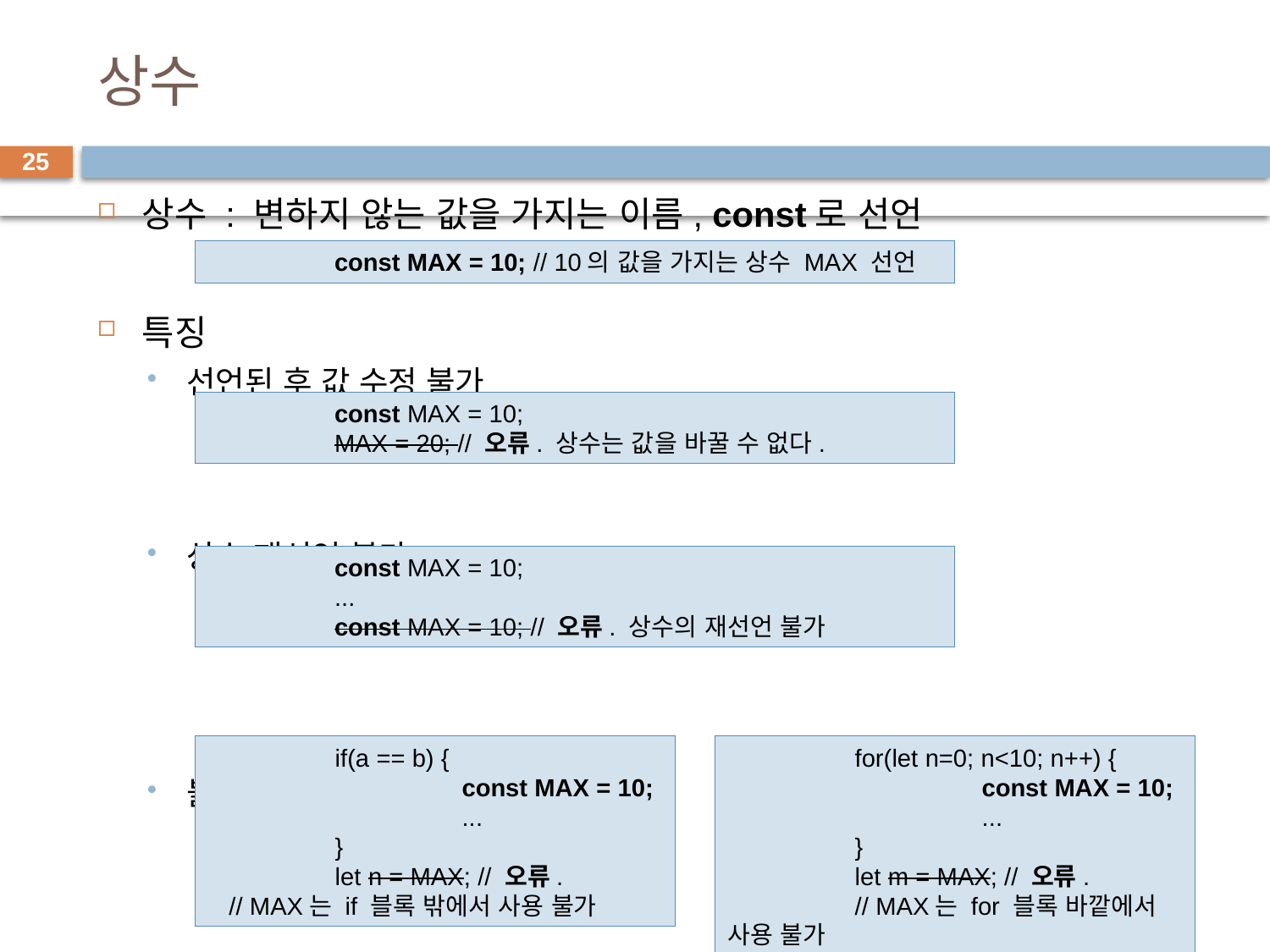

# 상수
25
상수 : 변하지 않는 값을 가지는 이름, const로 선언

특징
선언된 후 값 수정 불가

상수 재선언 불가

블록 범위에서만 사용
	const MAX = 10; // 10의 값을 가지는 상수 MAX 선언
	const MAX = 10;
	MAX = 20; // 오류. 상수는 값을 바꿀 수 없다.
	const MAX = 10;
	...
	const MAX = 10; // 오류. 상수의 재선언 불가
	for(let n=0; n<10; n++) {
		const MAX = 10;
		...
	}
	let m = MAX; // 오류.
	// MAX는 for 블록 바깥에서 사용 불가
	if(a == b) {
		const MAX = 10;
		...
	}
	let n = MAX; // 오류.
   // MAX는 if 블록 밖에서 사용 불가